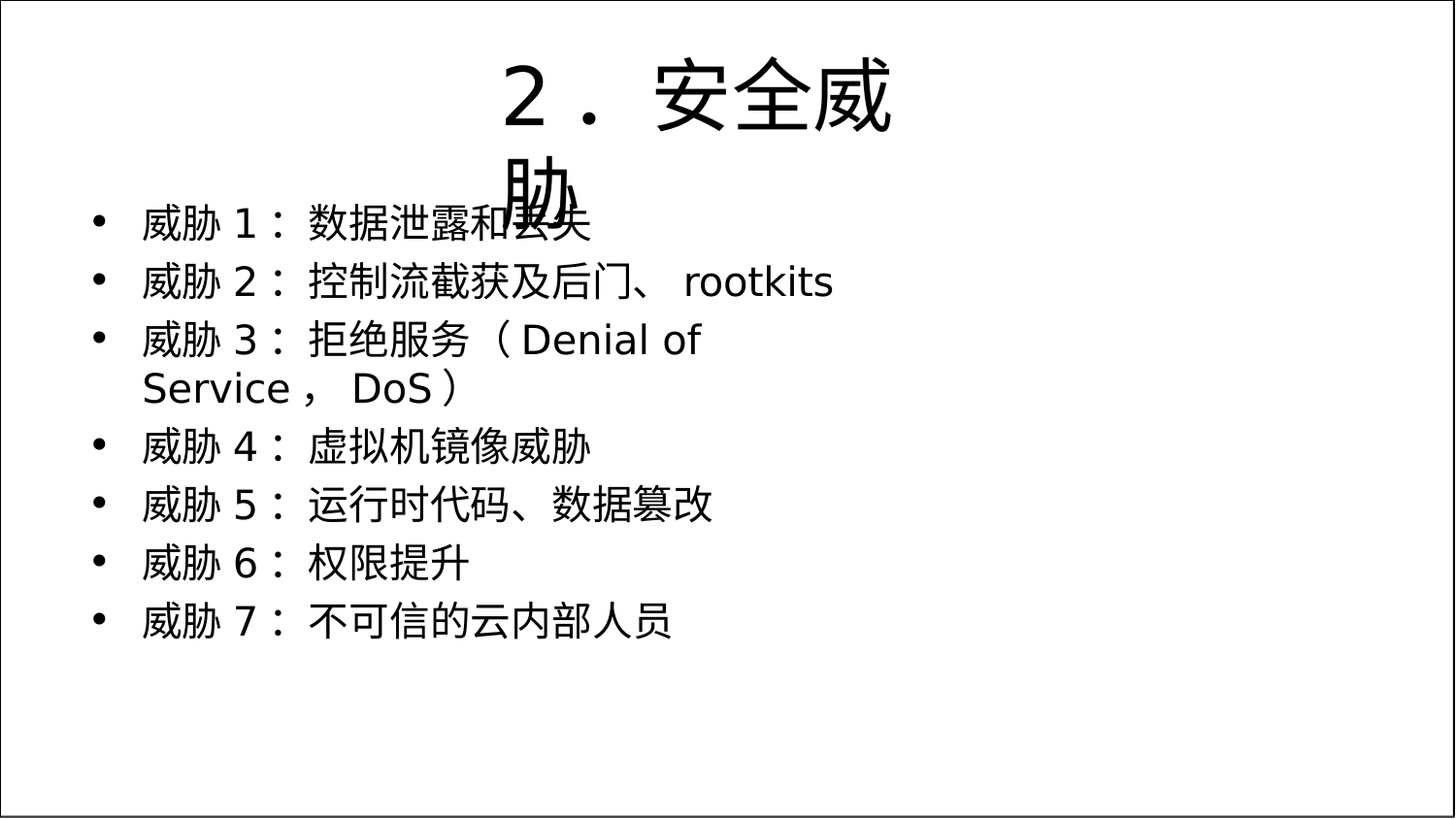

# 2．安全威胁
威胁1：数据泄露和丢失
威胁2：控制流截获及后门、rootkits
威胁3：拒绝服务（Denial of Service，DoS）
威胁4：虚拟机镜像威胁
威胁5：运行时代码、数据篡改
威胁6：权限提升
威胁7：不可信的云内部人员